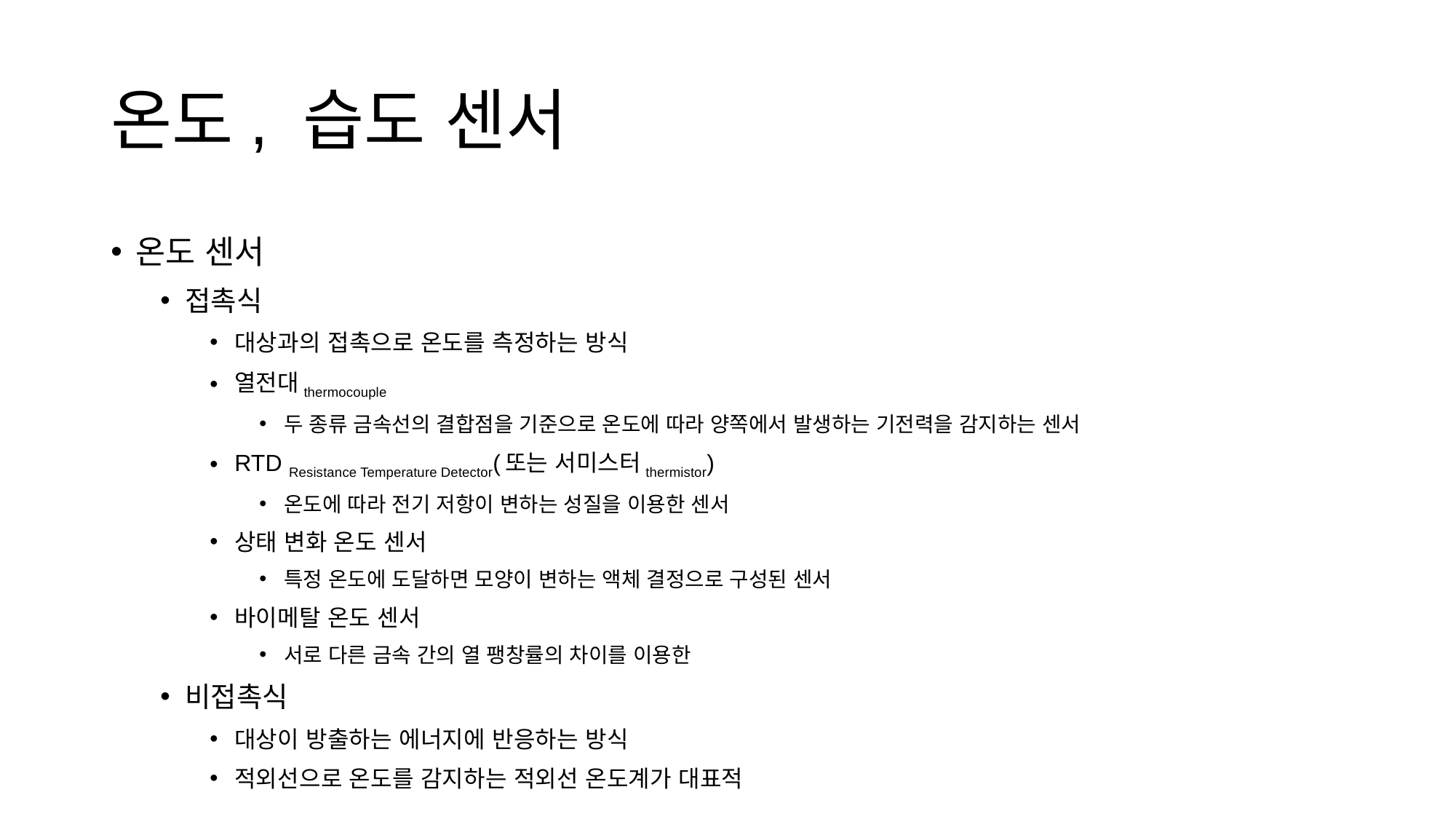

# 온도, 습도 센서
온도 센서
접촉식
대상과의 접촉으로 온도를 측정하는 방식
열전대thermocouple
두 종류 금속선의 결합점을 기준으로 온도에 따라 양쪽에서 발생하는 기전력을 감지하는 센서
RTD Resistance Temperature Detector(또는 서미스터thermistor)
온도에 따라 전기 저항이 변하는 성질을 이용한 센서
상태 변화 온도 센서
특정 온도에 도달하면 모양이 변하는 액체 결정으로 구성된 센서
바이메탈 온도 센서
서로 다른 금속 간의 열 팽창률의 차이를 이용한
비접촉식
대상이 방출하는 에너지에 반응하는 방식
적외선으로 온도를 감지하는 적외선 온도계가 대표적